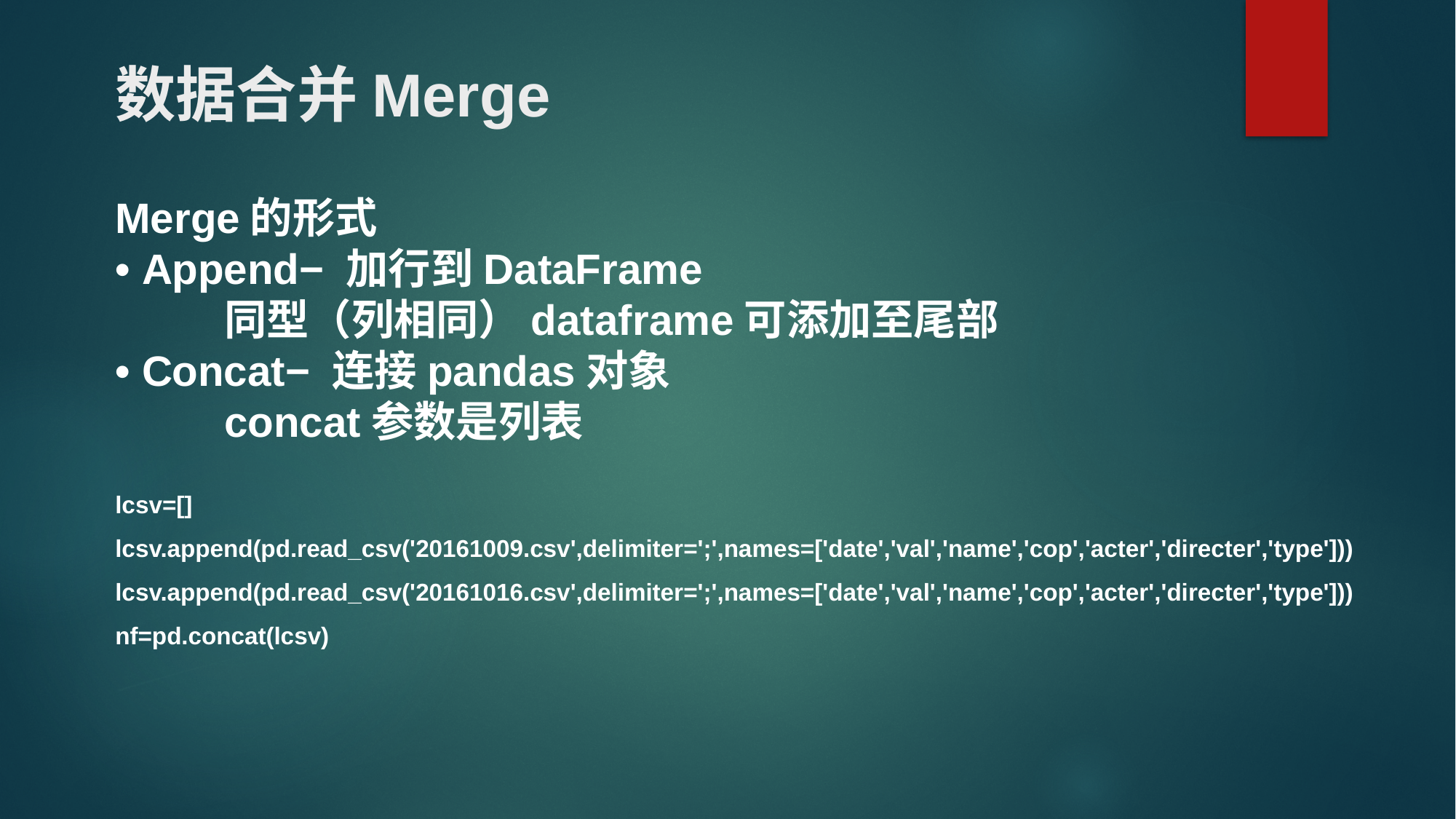

# 数据合并Merge
Merge的形式
• Append− 加行到DataFrame
	同型（列相同）dataframe可添加至尾部
• Concat− 连接pandas对象
	concat参数是列表

lcsv=[]
lcsv.append(pd.read_csv('20161009.csv',delimiter=';',names=['date','val','name','cop','acter','directer','type']))
lcsv.append(pd.read_csv('20161016.csv',delimiter=';',names=['date','val','name','cop','acter','directer','type']))
nf=pd.concat(lcsv)